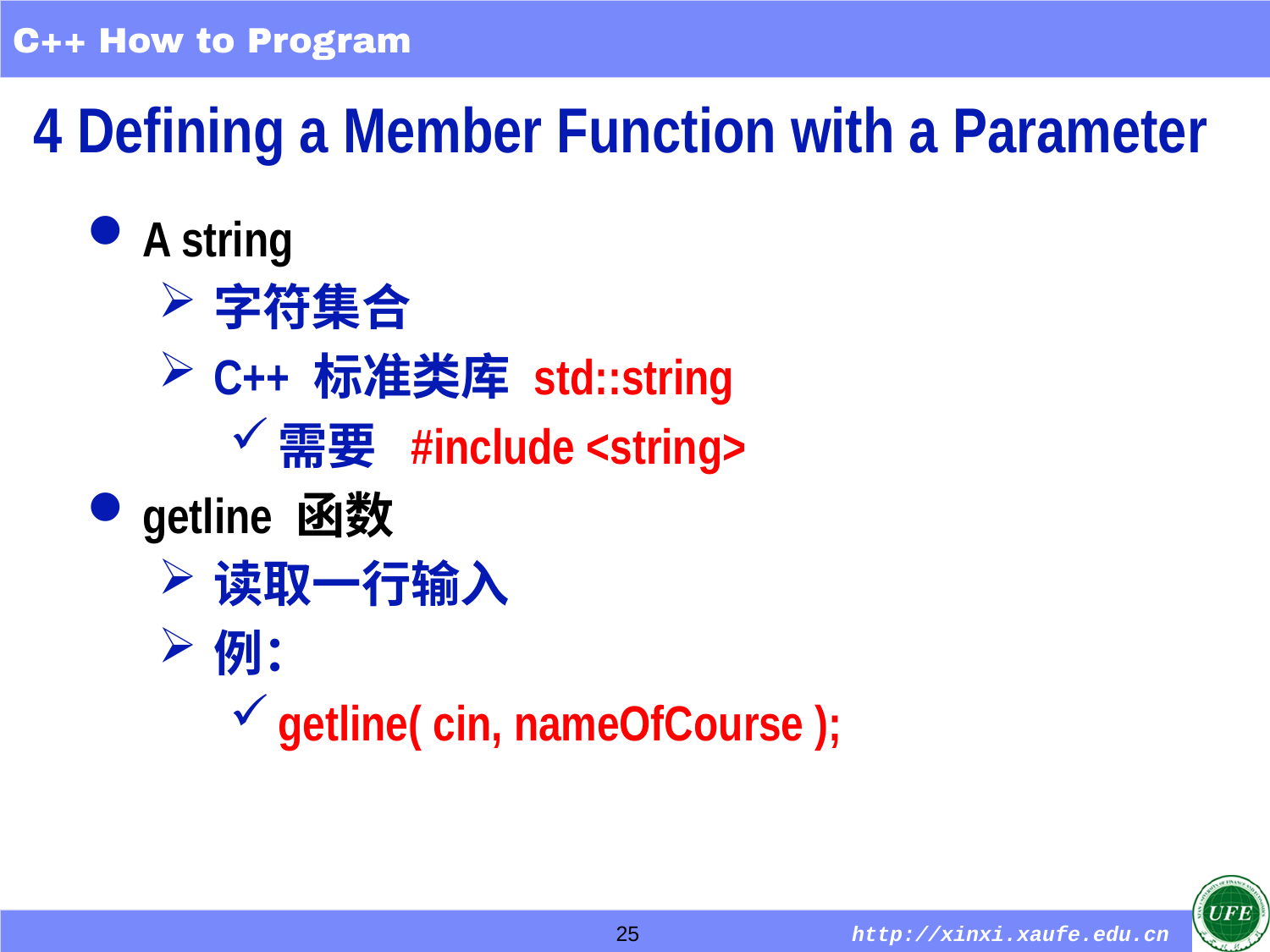

4 Defining a Member Function with a Parameter
A string
字符集合
C++ 标准类库 std::string
需要  #include <string>
getline 函数
读取一行输入
例：
getline( cin, nameOfCourse );
25